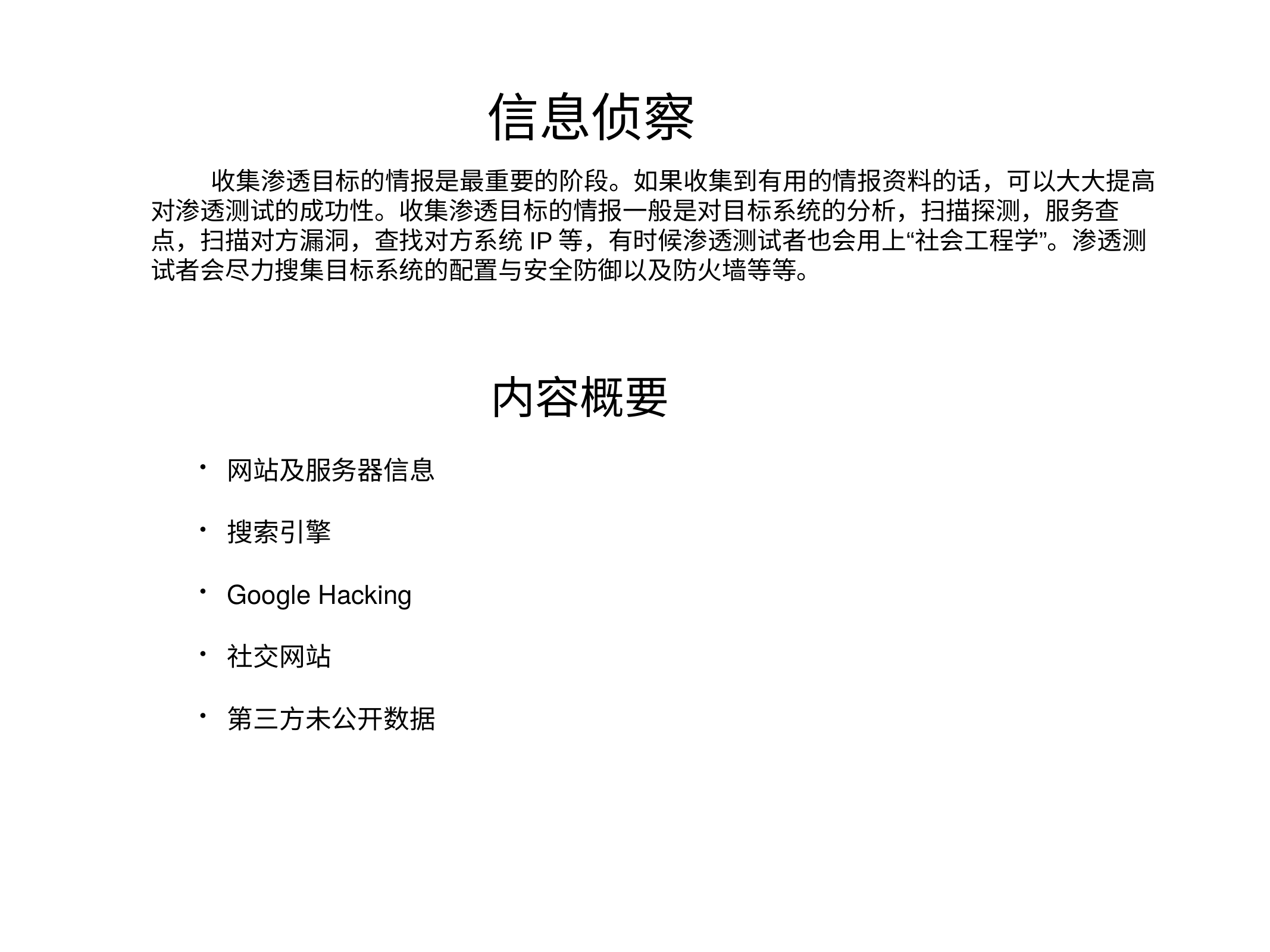

信息侦察
        收集渗透目标的情报是最重要的阶段。如果收集到有用的情报资料的话，可以大大提高对渗透测试的成功性。收集渗透目标的情报一般是对目标系统的分析，扫描探测，服务查点，扫描对方漏洞，查找对方系统IP等，有时候渗透测试者也会用上“社会工程学”。渗透测试者会尽力搜集目标系统的配置与安全防御以及防火墙等等。
内容概要
网站及服务器信息
搜索引擎
Google Hacking
社交网站
第三方未公开数据